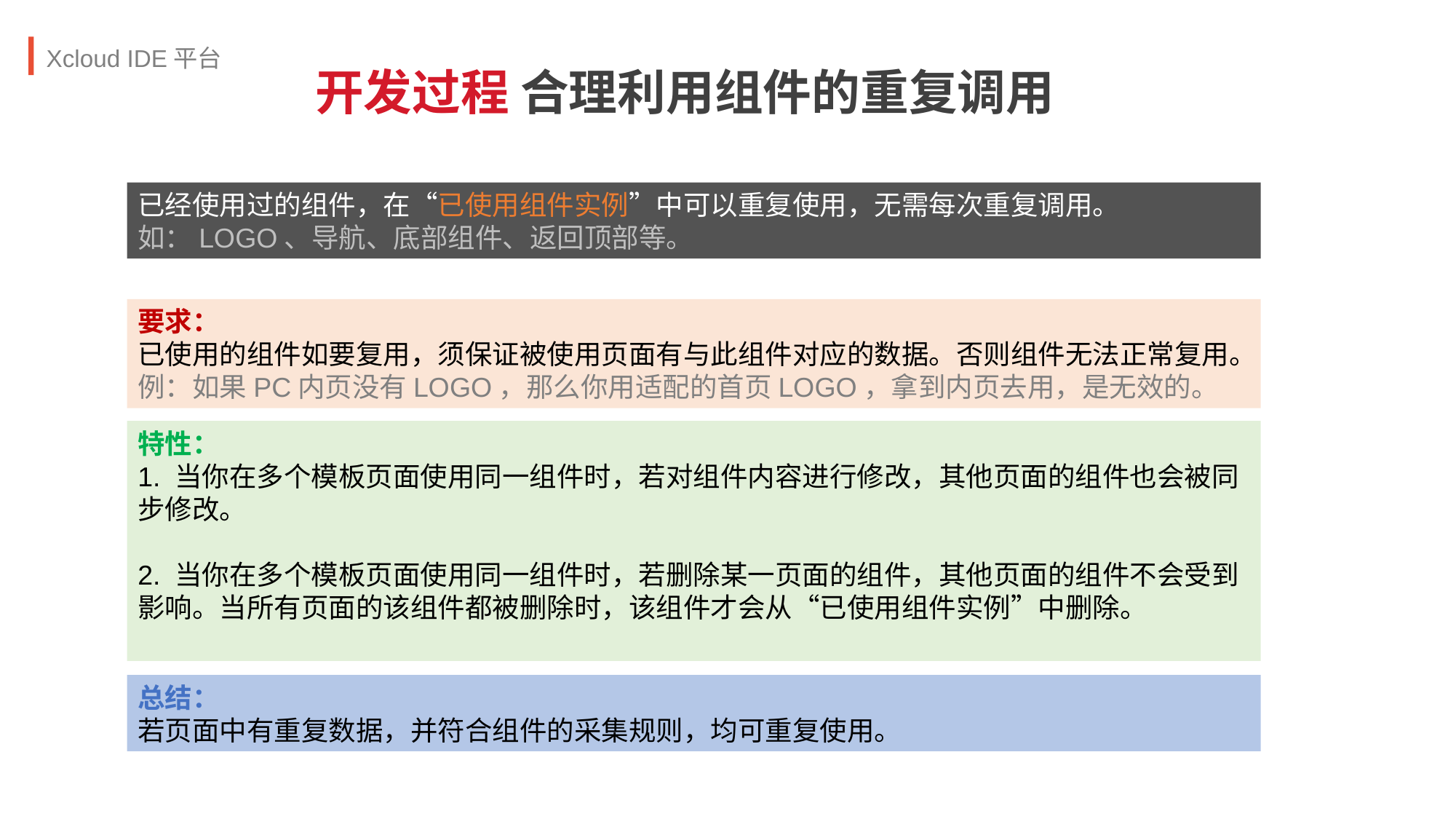

Xcloud IDE平台
开发过程 合理利用组件的重复调用
已经使用过的组件，在“已使用组件实例”中可以重复使用，无需每次重复调用。
如：LOGO、导航、底部组件、返回顶部等。
要求：
已使用的组件如要复用，须保证被使用页面有与此组件对应的数据。否则组件无法正常复用。
例：如果PC内页没有LOGO，那么你用适配的首页LOGO，拿到内页去用，是无效的。
特性：
1. 当你在多个模板页面使用同一组件时，若对组件内容进行修改，其他页面的组件也会被同步修改。

2. 当你在多个模板页面使用同一组件时，若删除某一页面的组件，其他页面的组件不会受到影响。当所有页面的该组件都被删除时，该组件才会从“已使用组件实例”中删除。

总结：
若页面中有重复数据，并符合组件的采集规则，均可重复使用。